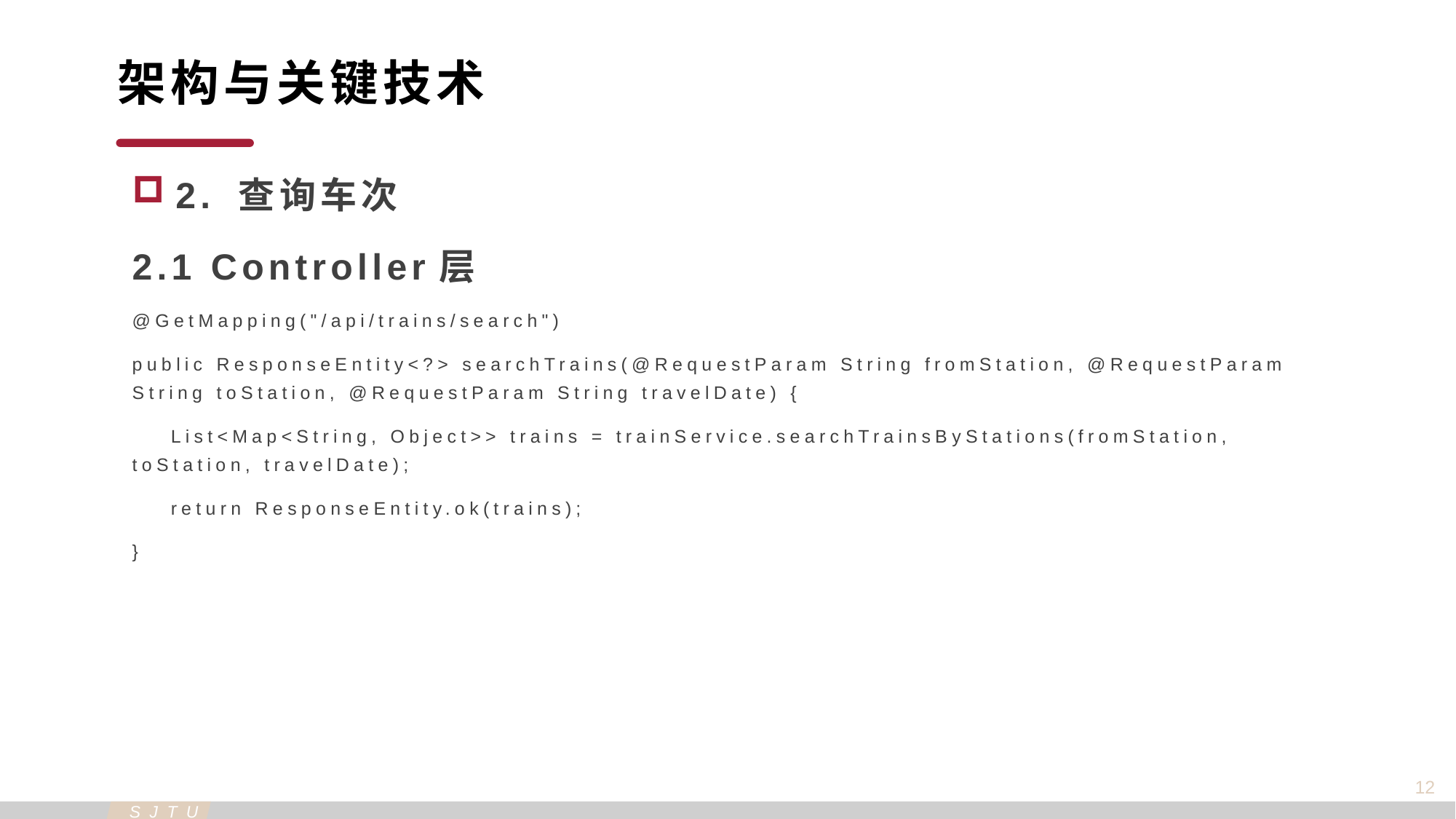

架构与关键技术
2. 查询车次
2.1 Controller层
@GetMapping("/api/trains/search")
public ResponseEntity<?> searchTrains(@RequestParam String fromStation, @RequestParam String toStation, @RequestParam String travelDate) {
    List<Map<String, Object>> trains = trainService.searchTrainsByStations(fromStation, toStation, travelDate);
    return ResponseEntity.ok(trains);
}
12